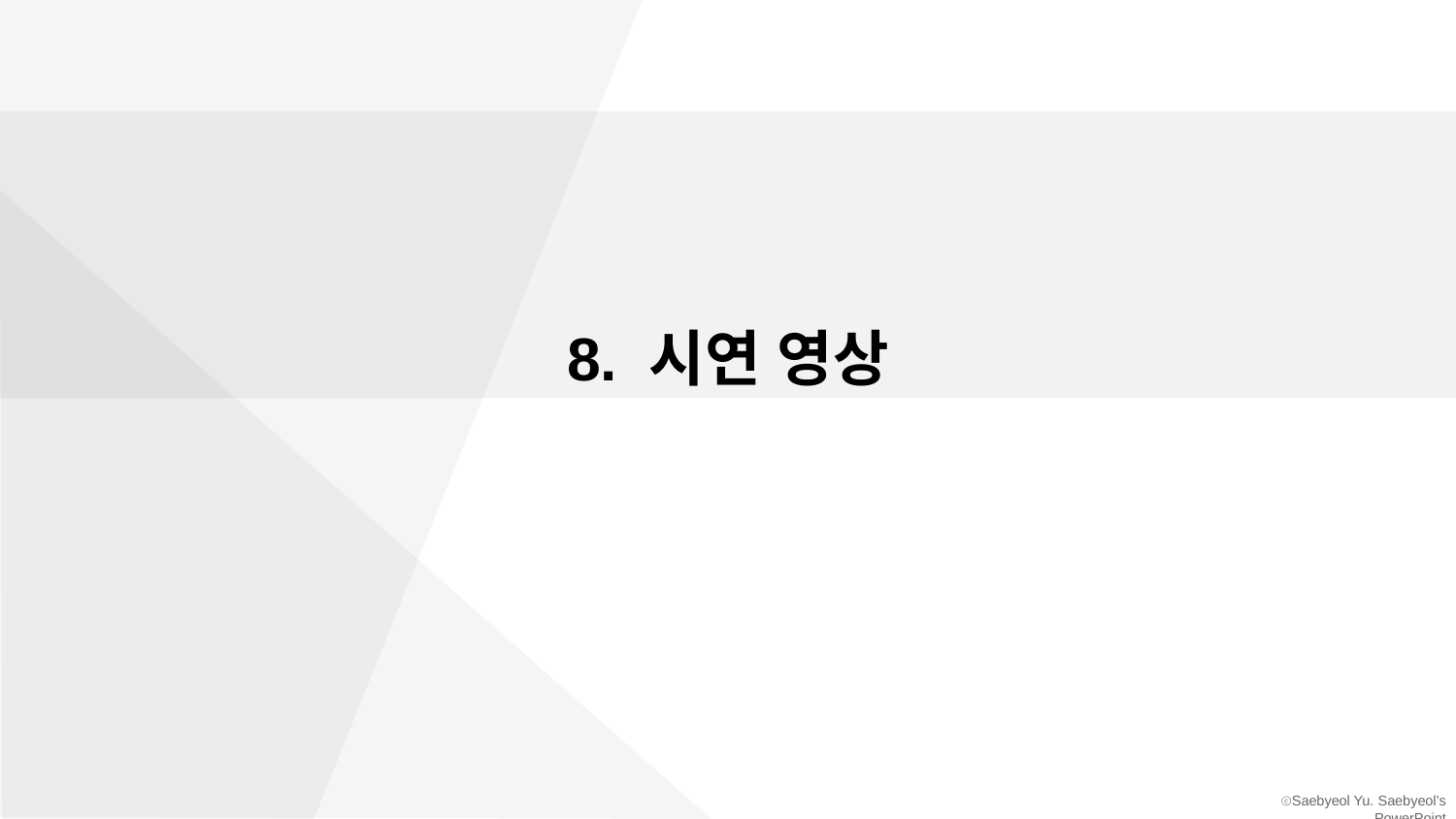

8. 시연 영상

FREE PPT TEMPLATE BY DELIGHT.